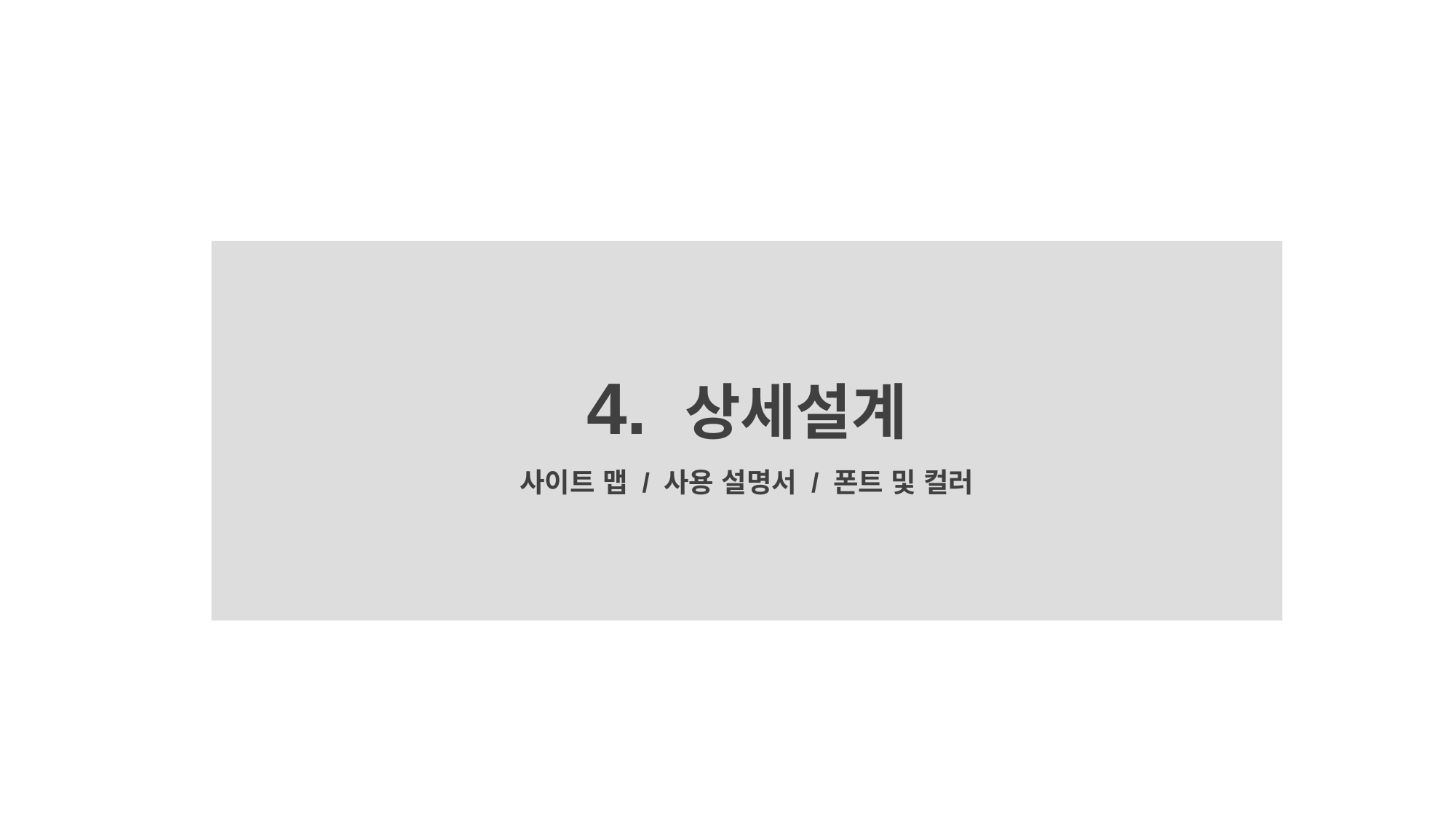

4. 상세설계

사이트 맵 / 사용 설명서 / 폰트 및 컬러